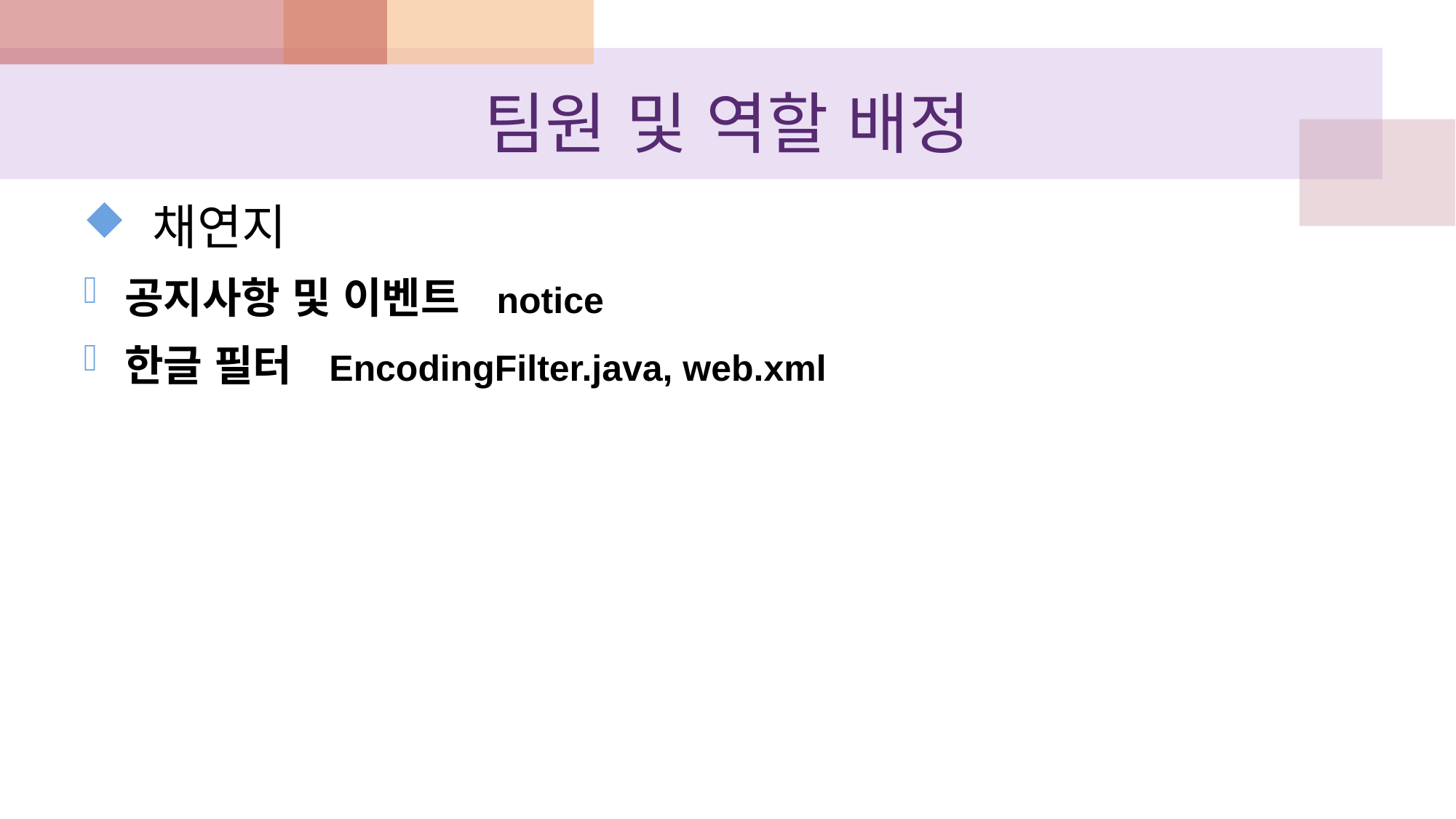

# 팀원 및 역할 배정
 채연지
공지사항 및 이벤트  notice
한글 필터  EncodingFilter.java, web.xml